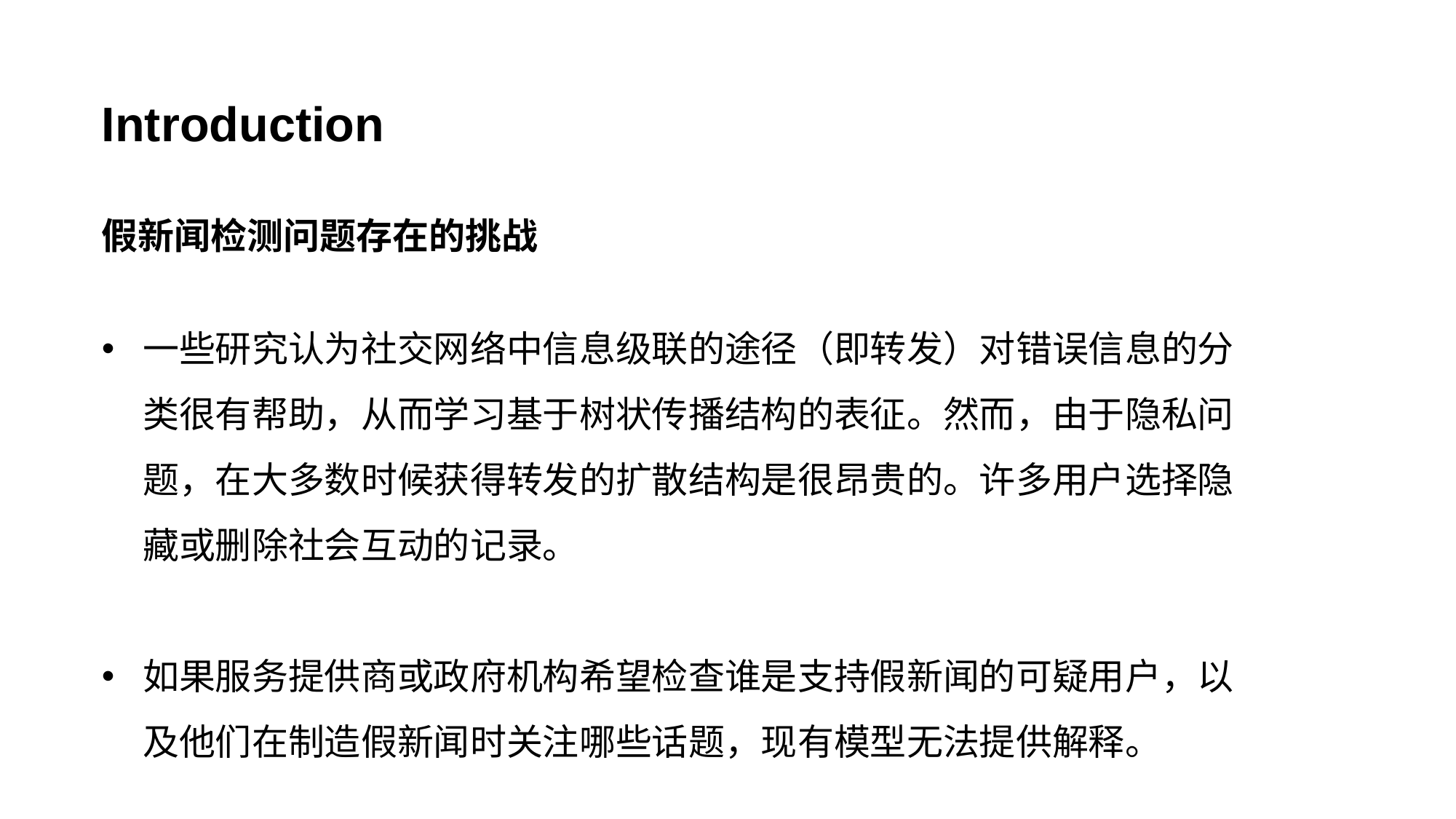

Introduction
假新闻检测问题存在的挑战
一些研究认为社交网络中信息级联的途径（即转发）对错误信息的分类很有帮助，从而学习基于树状传播结构的表征。然而，由于隐私问题，在大多数时候获得转发的扩散结构是很昂贵的。许多用户选择隐藏或删除社会互动的记录。

如果服务提供商或政府机构希望检查谁是支持假新闻的可疑用户，以及他们在制造假新闻时关注哪些话题，现有模型无法提供解释。